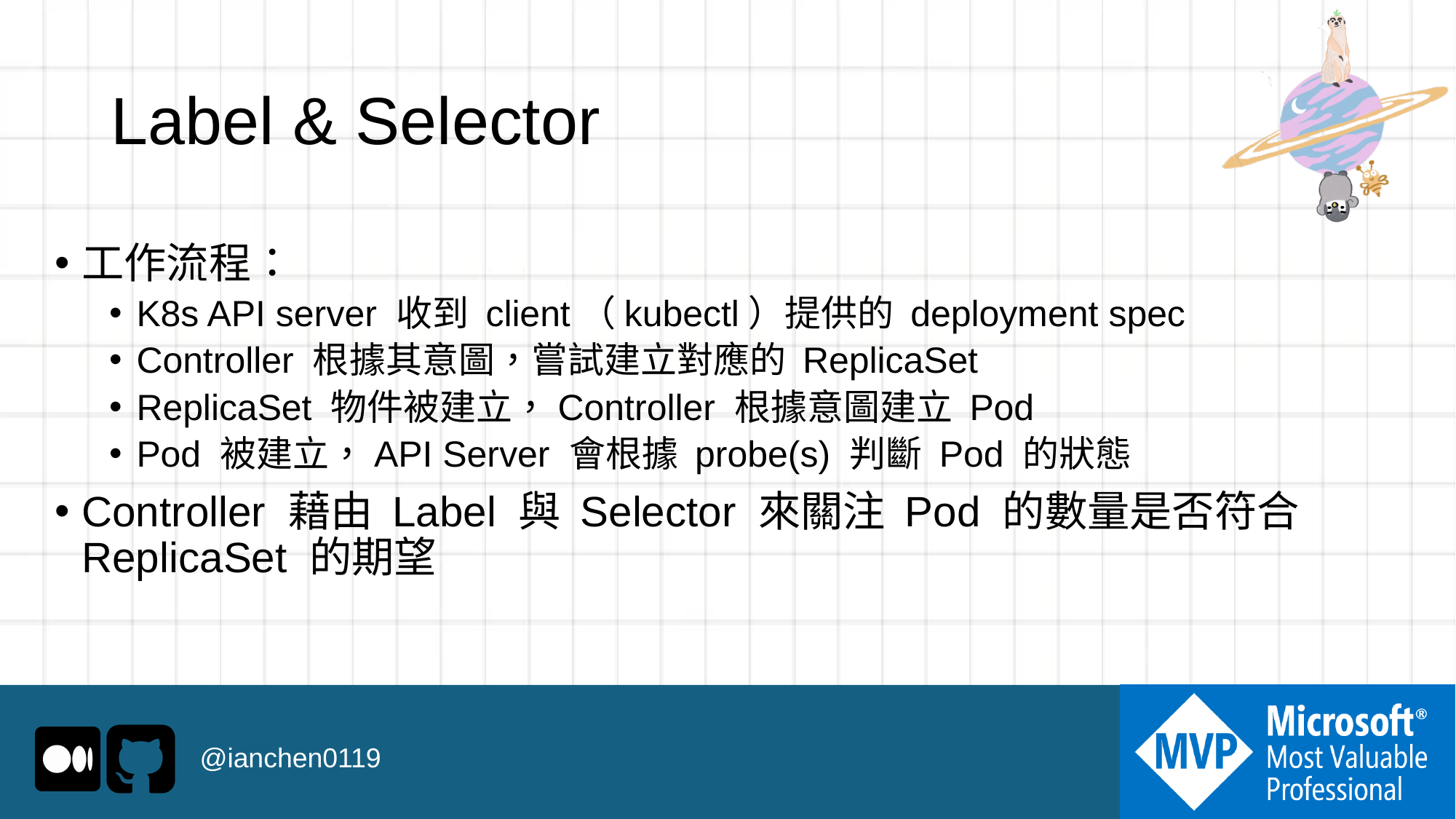

# Label & Selector

工作流程：
K8s API server 收到 client（kubectl）提供的 deployment spec
Controller 根據其意圖，嘗試建立對應的 ReplicaSet
ReplicaSet 物件被建立，Controller 根據意圖建立 Pod
Pod 被建立，API Server 會根據 probe(s) 判斷 Pod 的狀態
Controller 藉由 Label 與 Selector 來關注 Pod 的數量是否符合 ReplicaSet 的期望